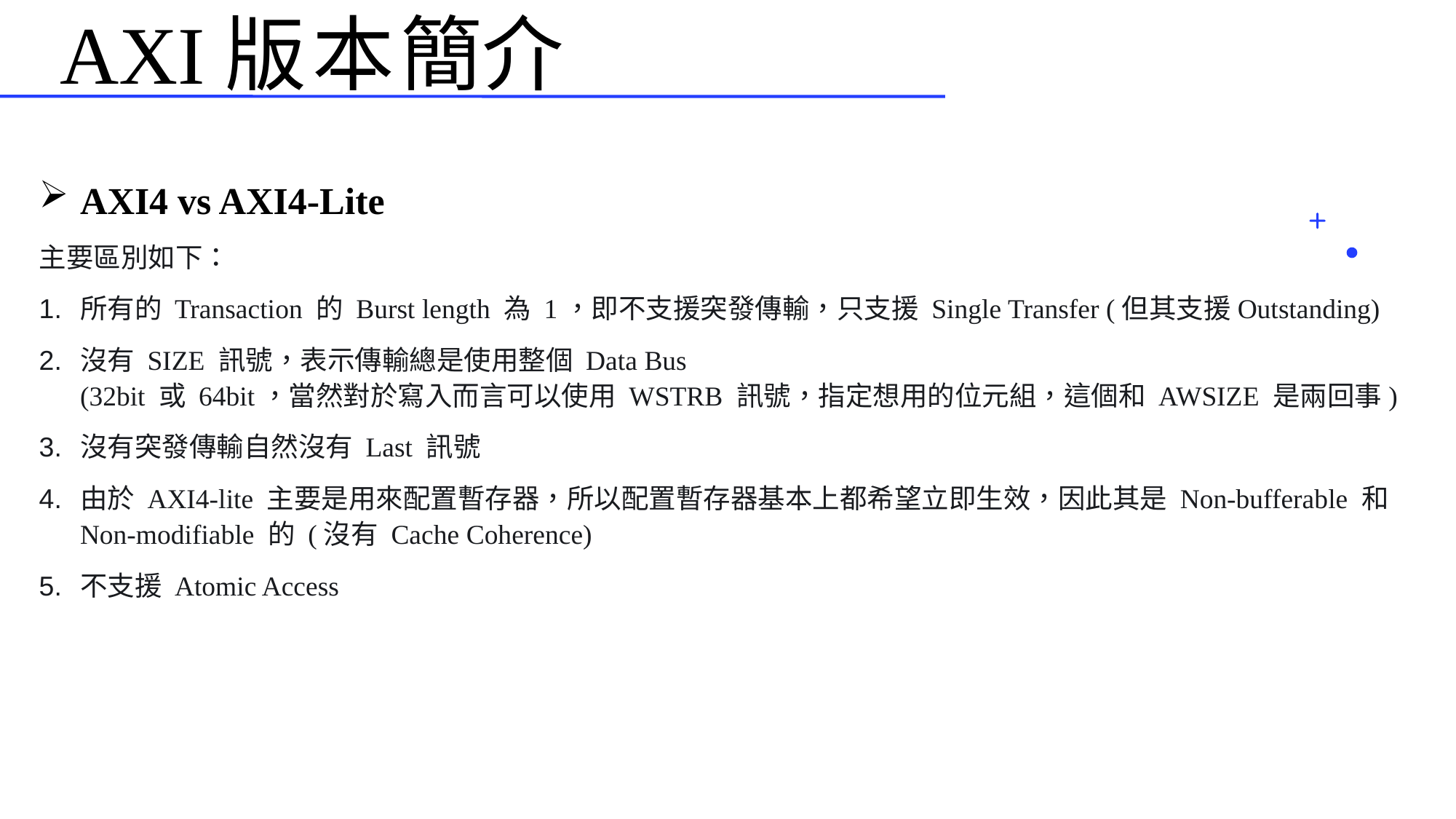

# AXI版本簡介
AXI4 vs AXI4-Lite
主要區別如下：
所有的 Transaction 的 Burst length 為 1，即不支援突發傳輸，只支援 Single Transfer (但其支援Outstanding)
沒有 SIZE 訊號，表示傳輸總是使用整個 Data Bus
(32bit 或 64bit，當然對於寫入而言可以使用 WSTRB 訊號，指定想用的位元組，這個和 AWSIZE 是兩回事)
沒有突發傳輸自然沒有 Last 訊號
由於 AXI4-lite 主要是用來配置暫存器，所以配置暫存器基本上都希望立即生效，因此其是 Non-bufferable 和 Non-modifiable 的 (沒有 Cache Coherence)
不支援 Atomic Access